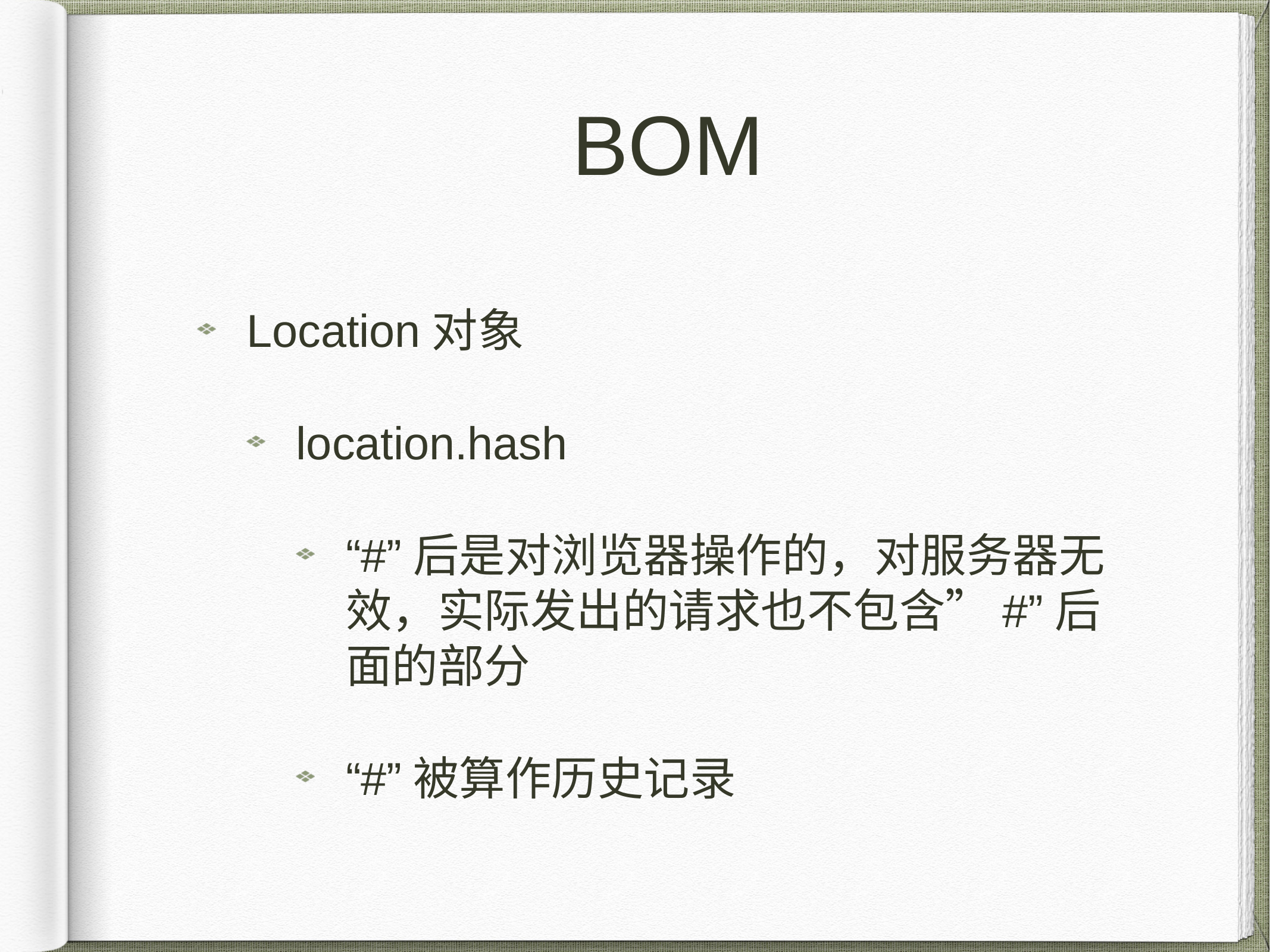

# BOM
Location对象
location.hash
“#”后是对浏览器操作的，对服务器无效，实际发出的请求也不包含”#”后面的部分
“#”被算作历史记录